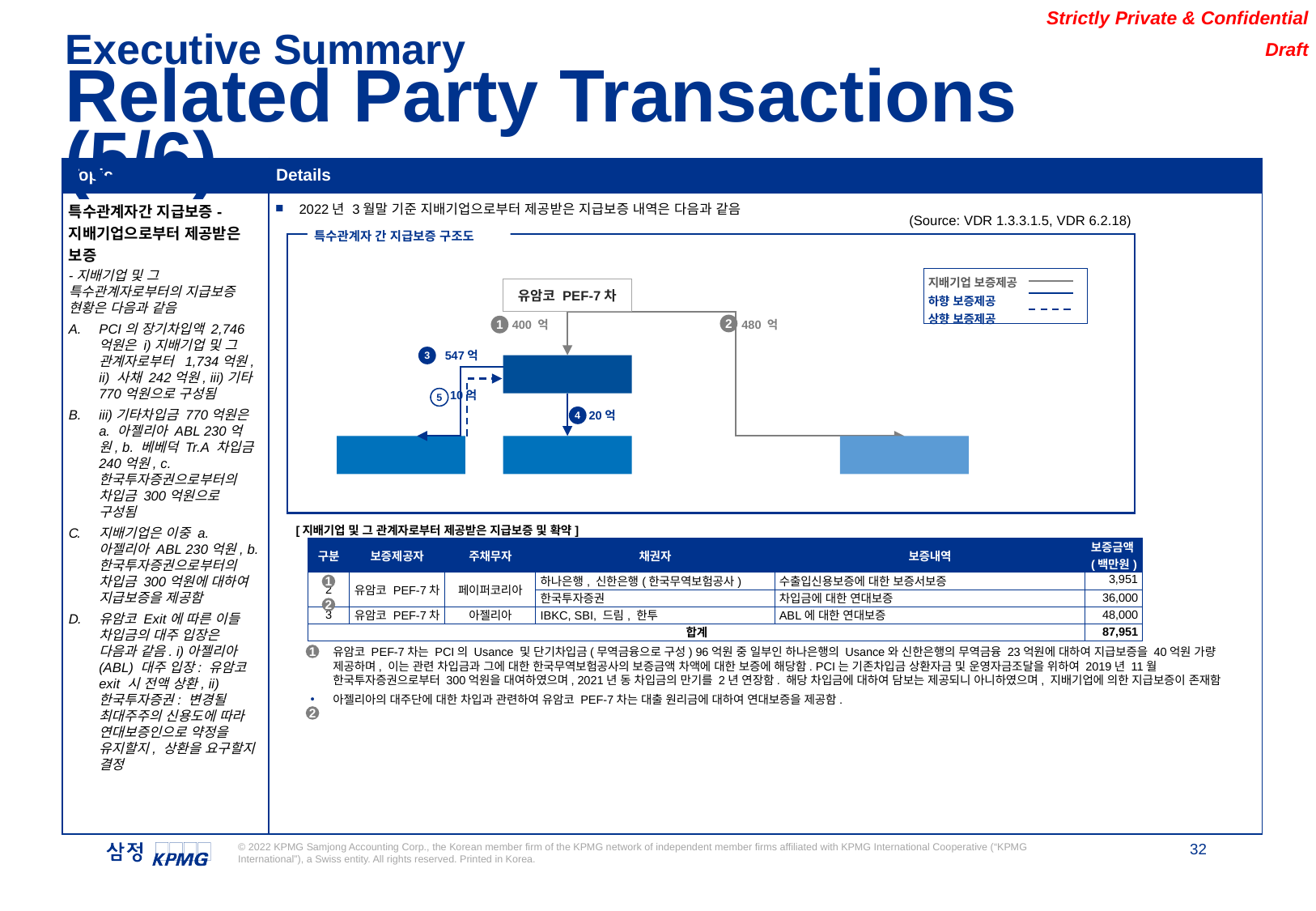

Executive Summary
Related Party Transactions (5/6)
| Topic | Details |
| --- | --- |
| 특수관계자간 지급보증-지배기업으로부터 제공받은 보증 | 2022년 3월말 기준 지배기업으로부터 제공받은 지급보증 내역은 다음과 같음 |
(Source: VDR 1.3.3.1.5, VDR 6.2.18)
특수관계자 간 지급보증 구조도

유암코 PEF-7차
400 억
480 억
2
1
547억
3
페이퍼코리아㈜
10억
5

20억
4
나투라페이퍼㈜
나투라미디어㈜
아젤리아
제일차(유)

-지배기업 및 그 특수관계자로부터의 지급보증 현황은 다음과 같음
PCI의 장기차입액 2,746억원은 i)지배기업 및 그 관계자로부터  1,734억원, ii) 사채 242억원, iii)기타  770억원으로 구성됨
iii)기타차입금 770억원은 a. 아젤리아 ABL 230억원, b. 베베덕 Tr.A 차입금 240억원, c. 한국투자증권으로부터의 차입금 300억원으로 구성됨
지배기업은 이중 a. 아젤리아 ABL 230억원, b. 한국투자증권으로부터의 차입금 300억원에 대하여 지급보증을 제공함
유암코 Exit에 따른 이들 차입금의 대주 입장은 다음과 같음. i)아젤리아(ABL) 대주 입장: 유암코 exit 시 전액 상환, ii)한국투자증권: 변경될 최대주주의 신용도에 따라 연대보증인으로 약정을 유지할지, 상환을 요구할지 결정

| 지배기업 보증제공 |
| --- |
| 하향 보증제공 |
| 상향 보증제공 |
| [지배기업 및 그 관계자로부터 제공받은 지급보증 및 확약] |  |  |  |  |  |  |
| --- | --- | --- | --- | --- | --- | --- |
|  | 구분 | 보증제공자 | 주채무자 | 채권자 | 보증내역 | 보증금액(백만원) |
|  | 2 | 유암코 PEF-7차 | 페이퍼코리아 | 하나은행, 신한은행(한국무역보험공사) | 수출입신용보증에 대한 보증서보증 | 3,951 |
|  |  |  |  | 한국투자증권 | 차입금에 대한 연대보증 | 36,000 |
|  | 3 | 유암코 PEF-7차 | 아젤리아 | IBKC, SBI, 드림, 한투 | ABL에 대한 연대보증 | 48,000 |
|  | 합계 |  |  |  |  | 87,951 |
1
2
유암코 PEF-7차는 PCI의 Usance 및 단기차입금(무역금융으로 구성) 96억원 중 일부인 하나은행의 Usance와 신한은행의 무역금융 23억원에 대하여 지급보증을 40억원 가량 제공하며, 이는 관련 차입금과 그에 대한 한국무역보험공사의 보증금액 차액에 대한 보증에 해당함. PCI는 기존차입금 상환자금 및 운영자금조달을 위하여 2019년 11월 한국투자증권으로부터 300억원을 대여하였으며, 2021년 동 차입금의 만기를 2년 연장함. 해당 차입금에 대하여 담보는 제공되니 아니하였으며, 지배기업에 의한 지급보증이 존재함
아젤리아의 대주단에 대한 차입과 관련하여 유암코 PEF-7차는 대출 원리금에 대하여 연대보증을 제공함.
1
2